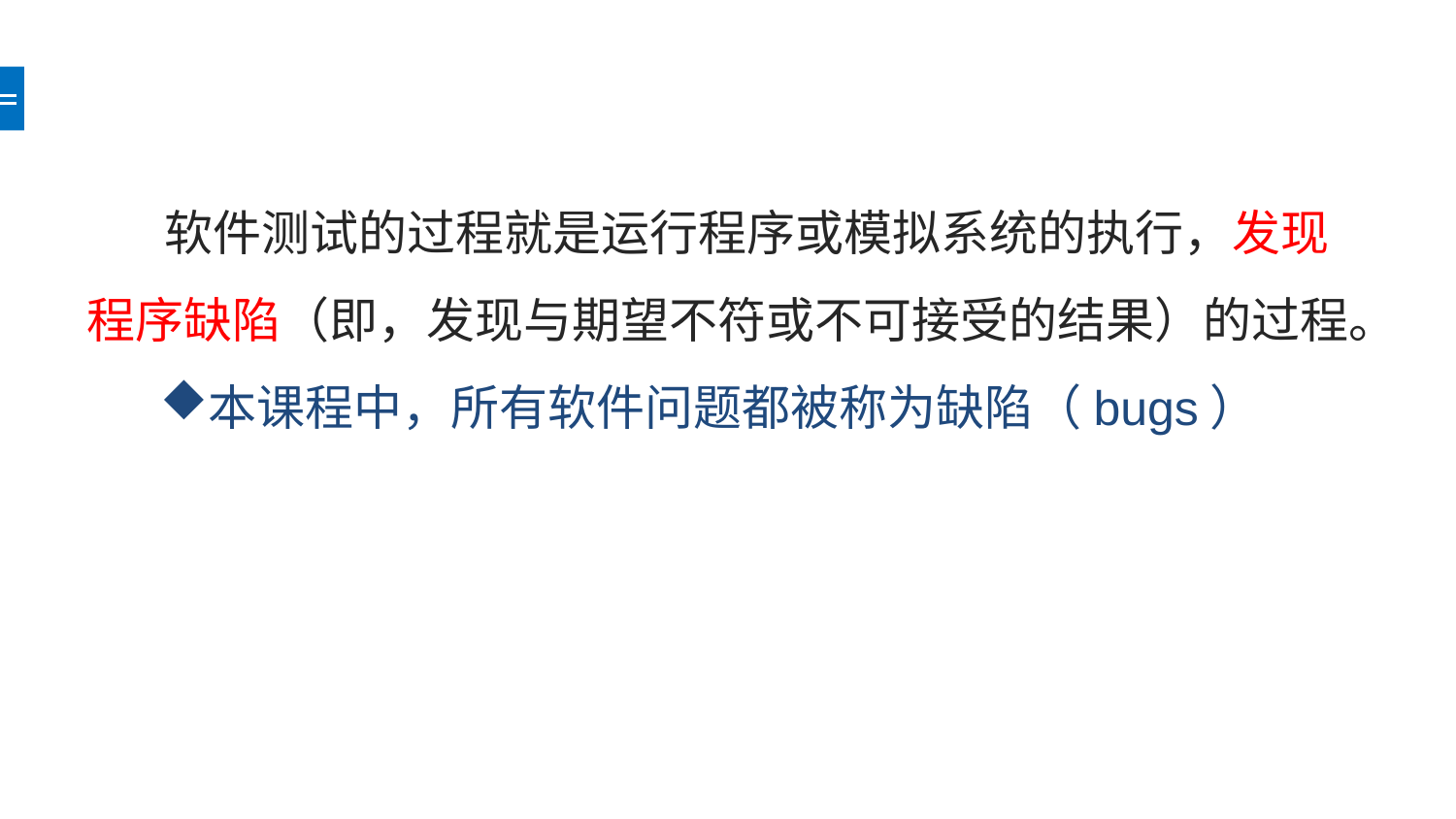

#
      软件测试的过程就是运行程序或模拟系统的执行，发现程序缺陷（即，发现与期望不符或不可接受的结果）的过程。
本课程中，所有软件问题都被称为缺陷（bugs）